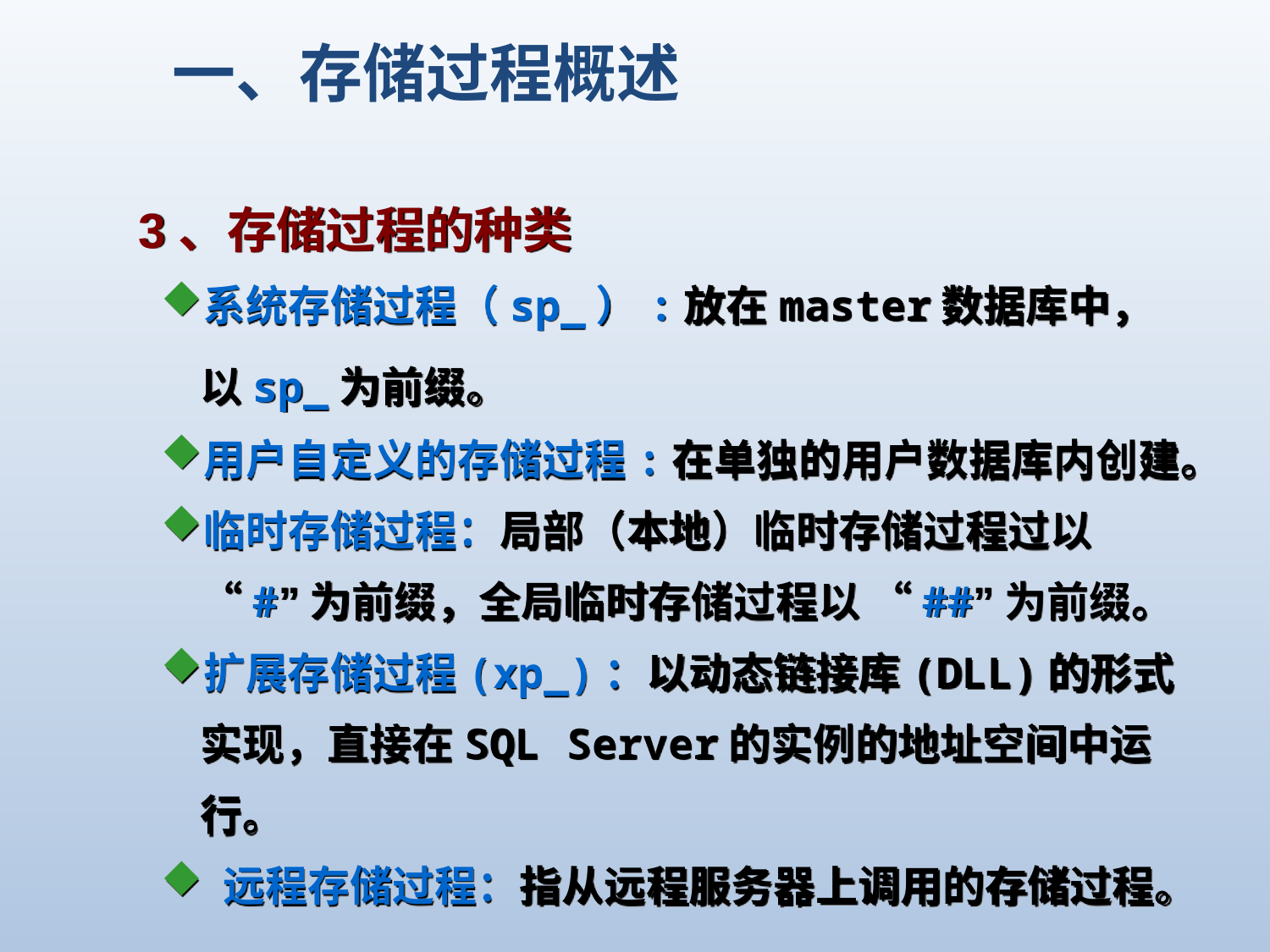

一、存储过程概述

   3、存储过程的种类
系统存储过程（sp_）:放在master数据库中，以sp_为前缀。
用户自定义的存储过程:在单独的用户数据库内创建。
临时存储过程：局部（本地）临时存储过程过以 “#”为前缀，全局临时存储过程以 “##”为前缀。
扩展存储过程(xp_)：以动态链接库(DLL)的形式实现，直接在SQL Server的实例的地址空间中运行。
 远程存储过程：指从远程服务器上调用的存储过程。